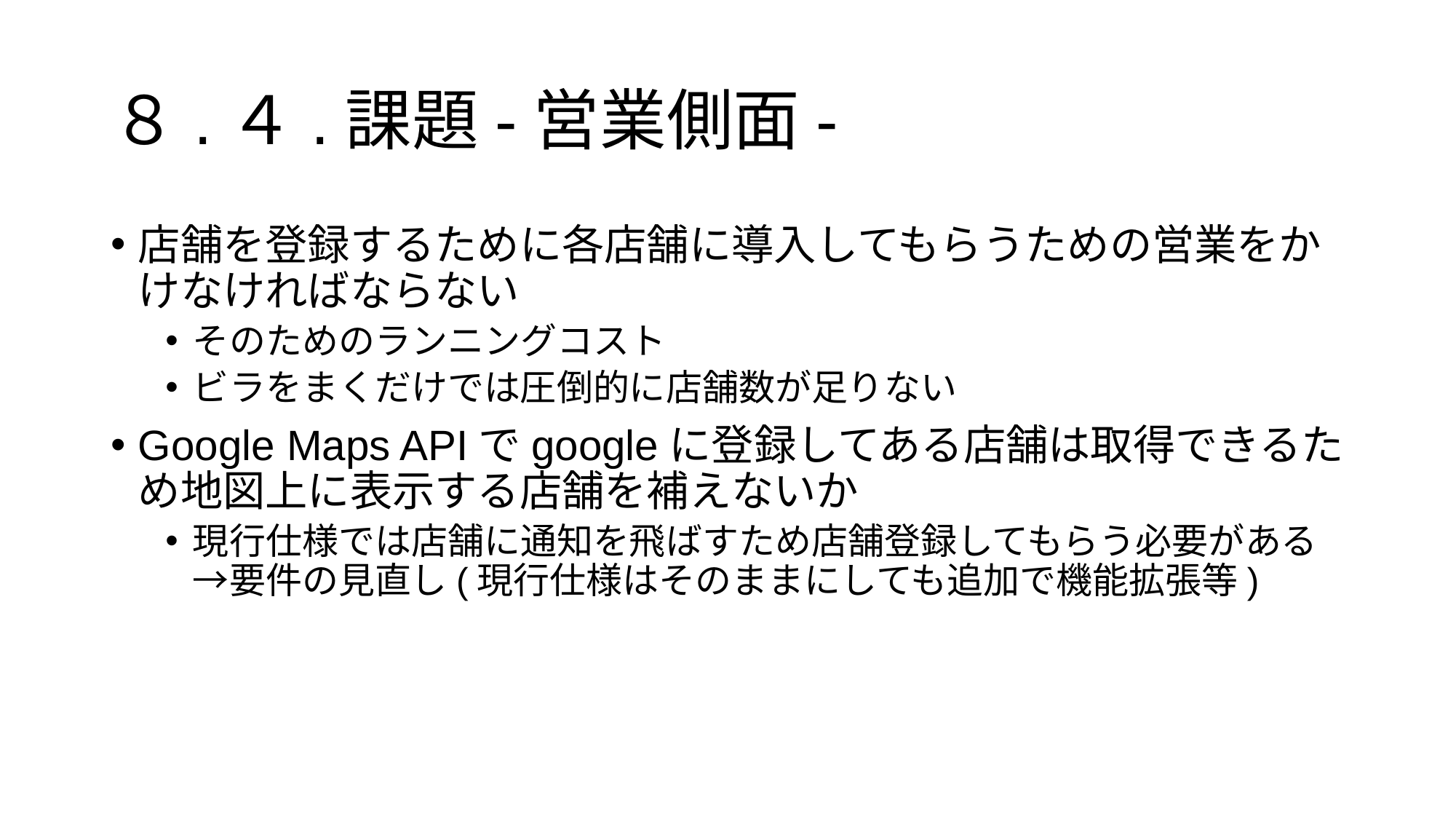

# ８.４.課題-営業側面-
店舗を登録するために各店舗に導入してもらうための営業をかけなければならない
そのためのランニングコスト
ビラをまくだけでは圧倒的に店舗数が足りない
Google Maps APIでgoogleに登録してある店舗は取得できるため地図上に表示する店舗を補えないか
現行仕様では店舗に通知を飛ばすため店舗登録してもらう必要がある→要件の見直し(現行仕様はそのままにしても追加で機能拡張等)